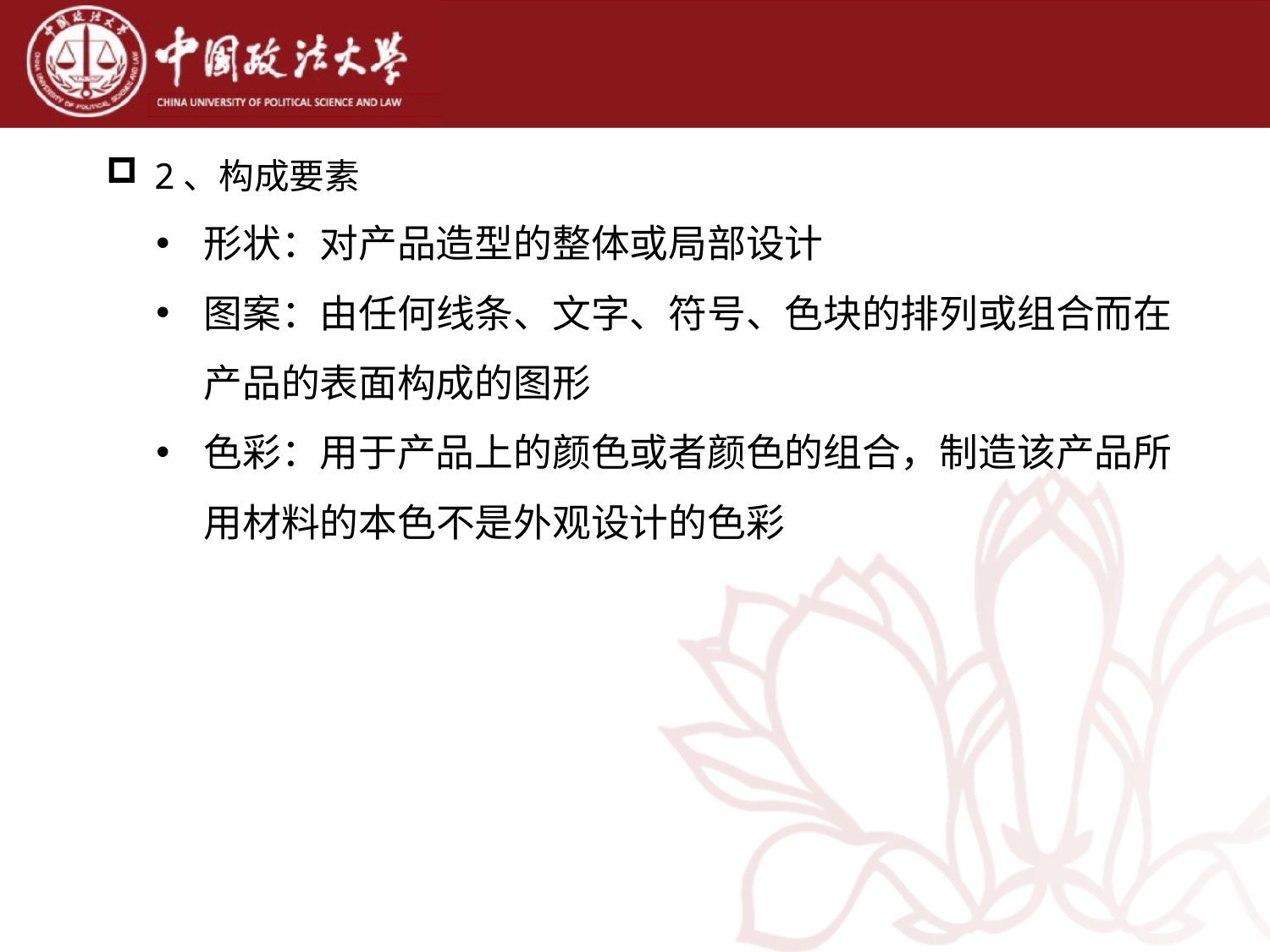

2、构成要素
形状：对产品造型的整体或局部设计
图案：由任何线条、文字、符号、色块的排列或组合而在产品的表面构成的图形
色彩：用于产品上的颜色或者颜色的组合，制造该产品所用材料的本色不是外观设计的色彩